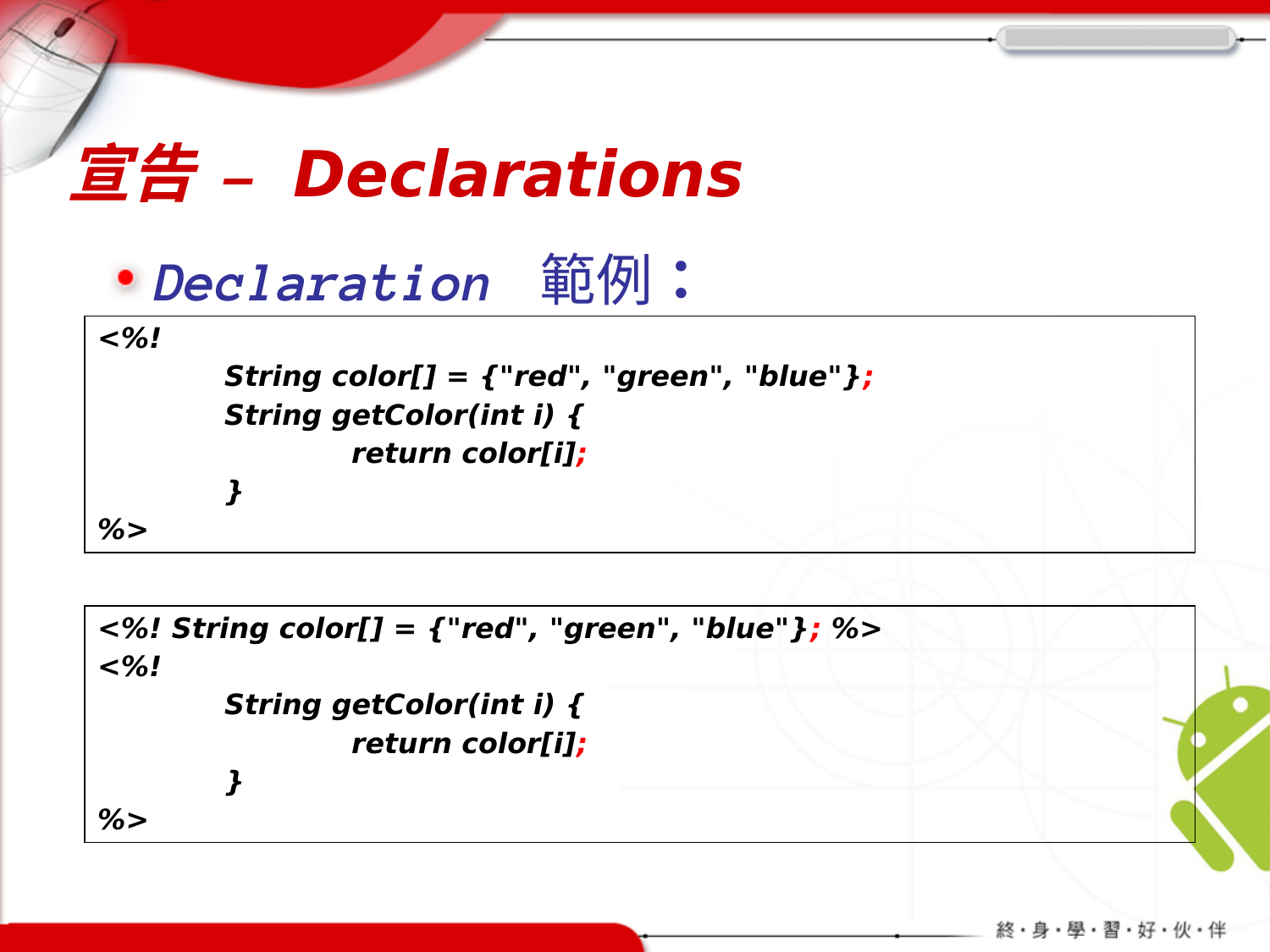

# 宣告 - Declarations
Declaration 範例：
| <%! String color[] = {"red", "green", "blue"}; String getColor(int i) { return color[i]; } %> |
| --- |
| <%! String color[] = {"red", "green", "blue"}; %> <%! String getColor(int i) { return color[i]; } %> |
| --- |